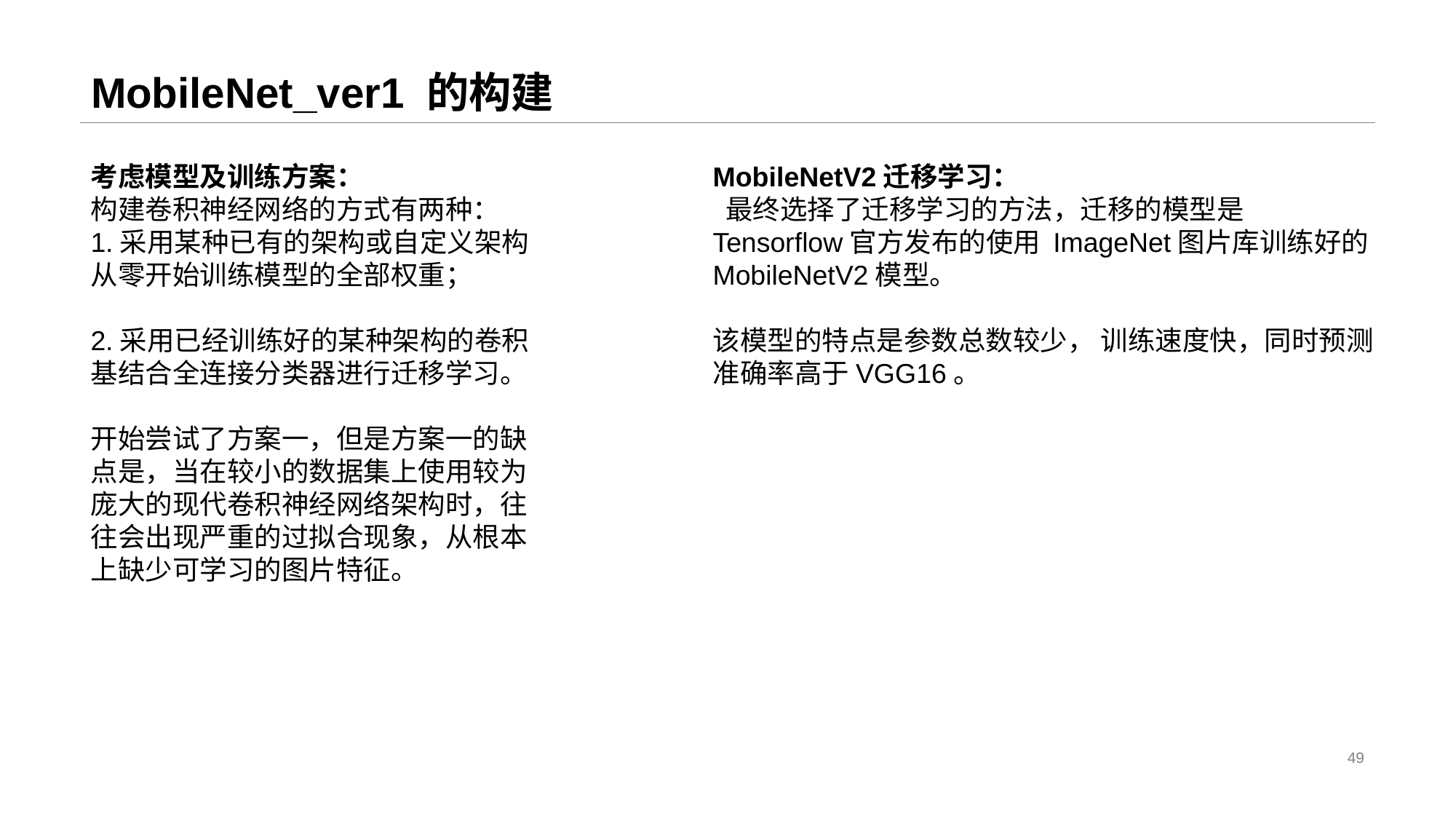

# MobileNet_ver1 的构建
考虑模型及训练方案：
构建卷积神经网络的方式有两种：
1.采用某种已有的架构或自定义架构 从零开始训练模型的全部权重；

2.采用已经训练好的某种架构的卷积基结合全连接分类器进行迁移学习。

开始尝试了方案⼀，但是方案⼀的缺点是，当在较小的数据集上使用较为庞大的现代卷积神经网络架构时，往往会出现严重的过拟合现象，从根本上缺少可学习的图片特征。
MobileNetV2迁移学习：
 最终选择了迁移学习的方法，迁移的模型是Tensorflow官方发布的使用 ImageNet图片库训练好的MobileNetV2模型。

该模型的特点是参数总数较少， 训练速度快，同时预测准确率高于VGG16。
49